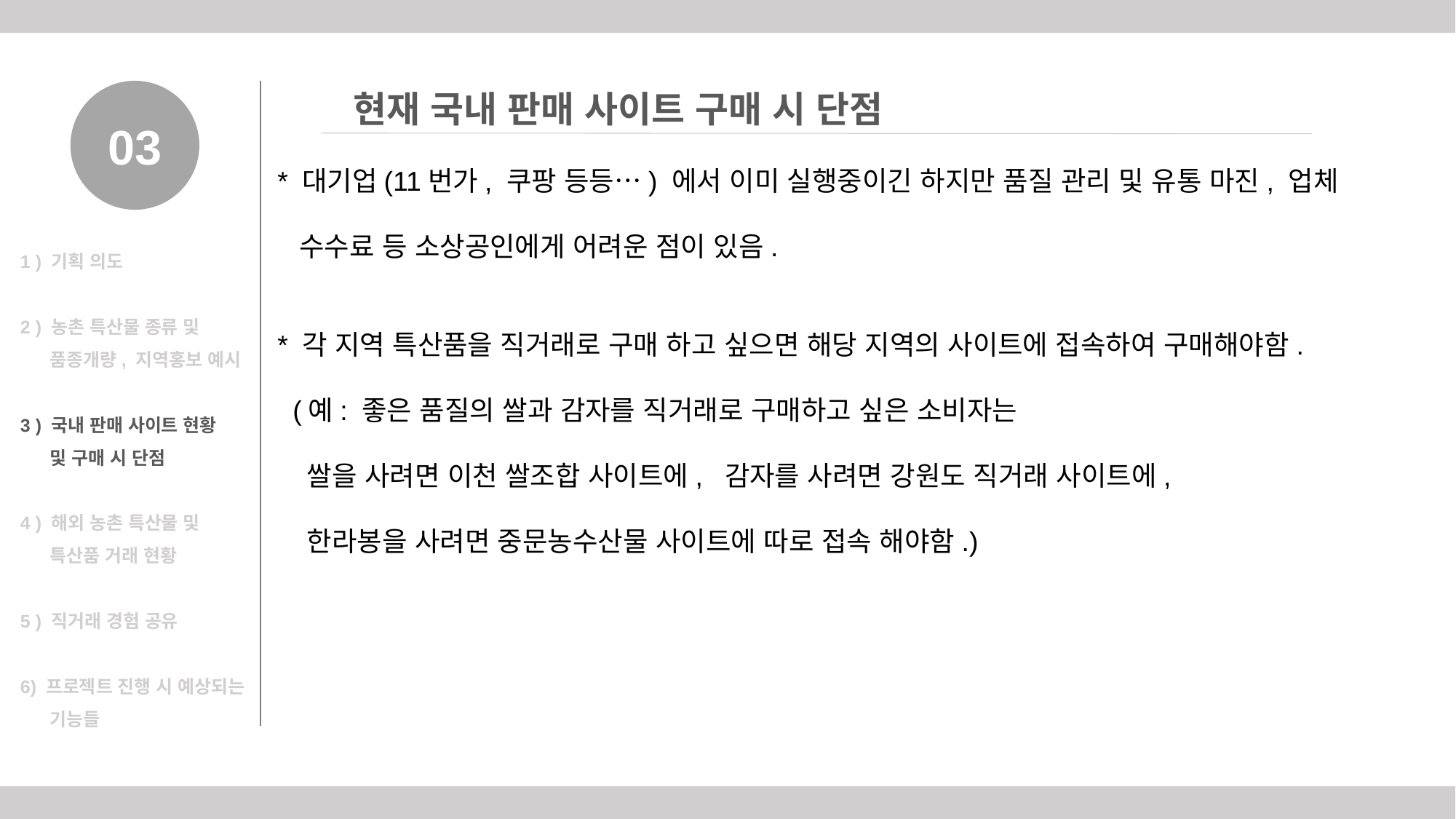

03
현재 국내 판매 사이트 구매 시 단점
* 대기업(11번가, 쿠팡 등등…) 에서 이미 실행중이긴 하지만 품질 관리 및 유통 마진, 업체

  수수료 등 소상공인에게 어려운 점이 있음.

* 각 지역 특산품을 직거래로 구매 하고 싶으면 해당 지역의 사이트에 접속하여 구매해야함.

  (예: 좋은 품질의 쌀과 감자를 직거래로 구매하고 싶은 소비자는

   쌀을 사려면 이천 쌀조합 사이트에,  감자를 사려면 강원도 직거래 사이트에,

   한라봉을 사려면 중문농수산물 사이트에 따로 접속 해야함.)
1 ) 기획 의도

2 ) 농촌 특산물 종류 및
     품종개량, 지역홍보 예시

3 ) 국내 판매 사이트 현황
     및 구매 시 단점

4 ) 해외 농촌 특산물 및
     특산품 거래 현황

5 ) 직거래 경험 공유

6) 프로젝트 진행 시 예상되는
     기능들